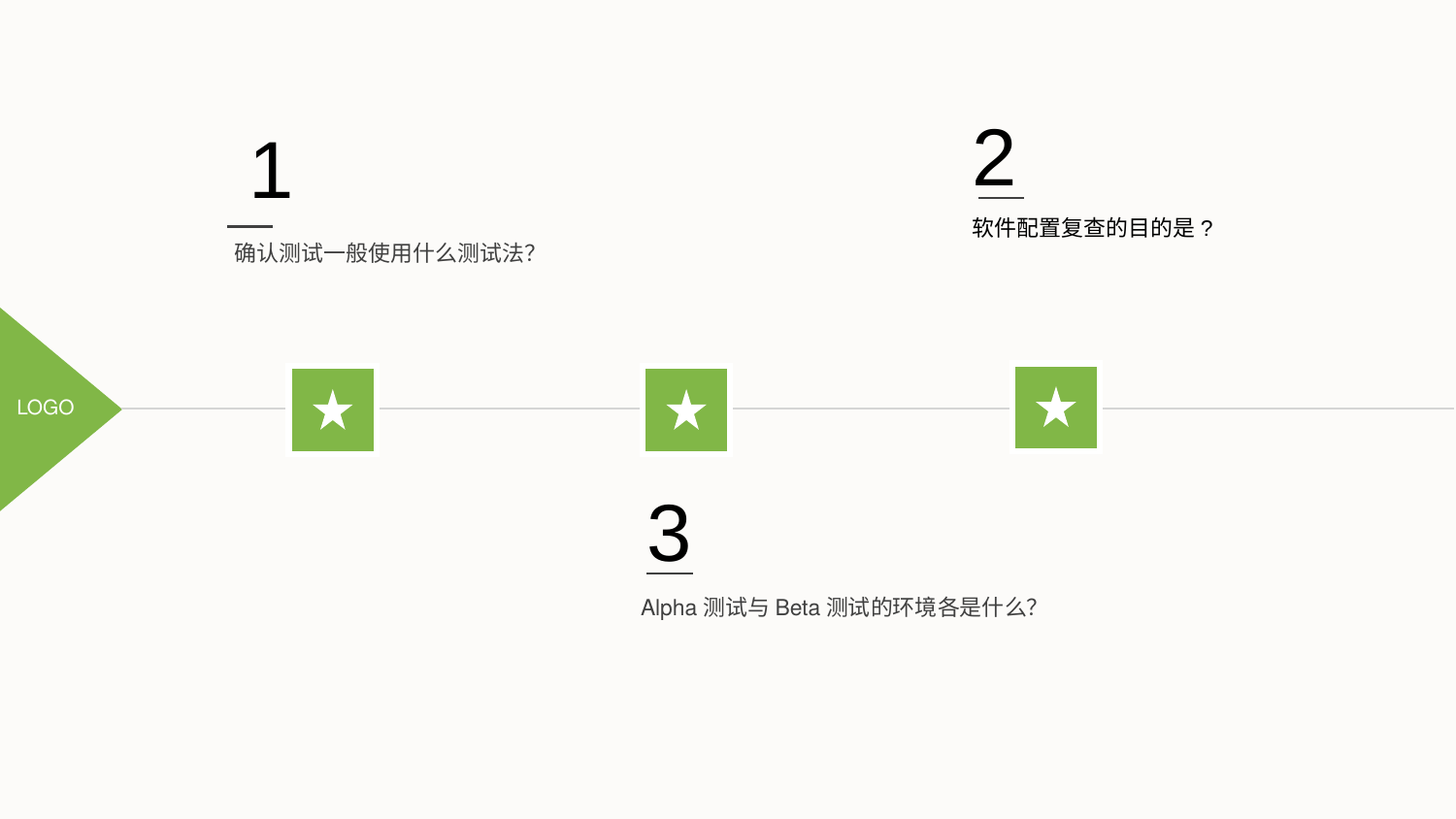

2

软件配置复查的目的是?
1

确认测试一般使用什么测试法？

LOGO

3

Alpha测试与Beta测试的环境各是什么？